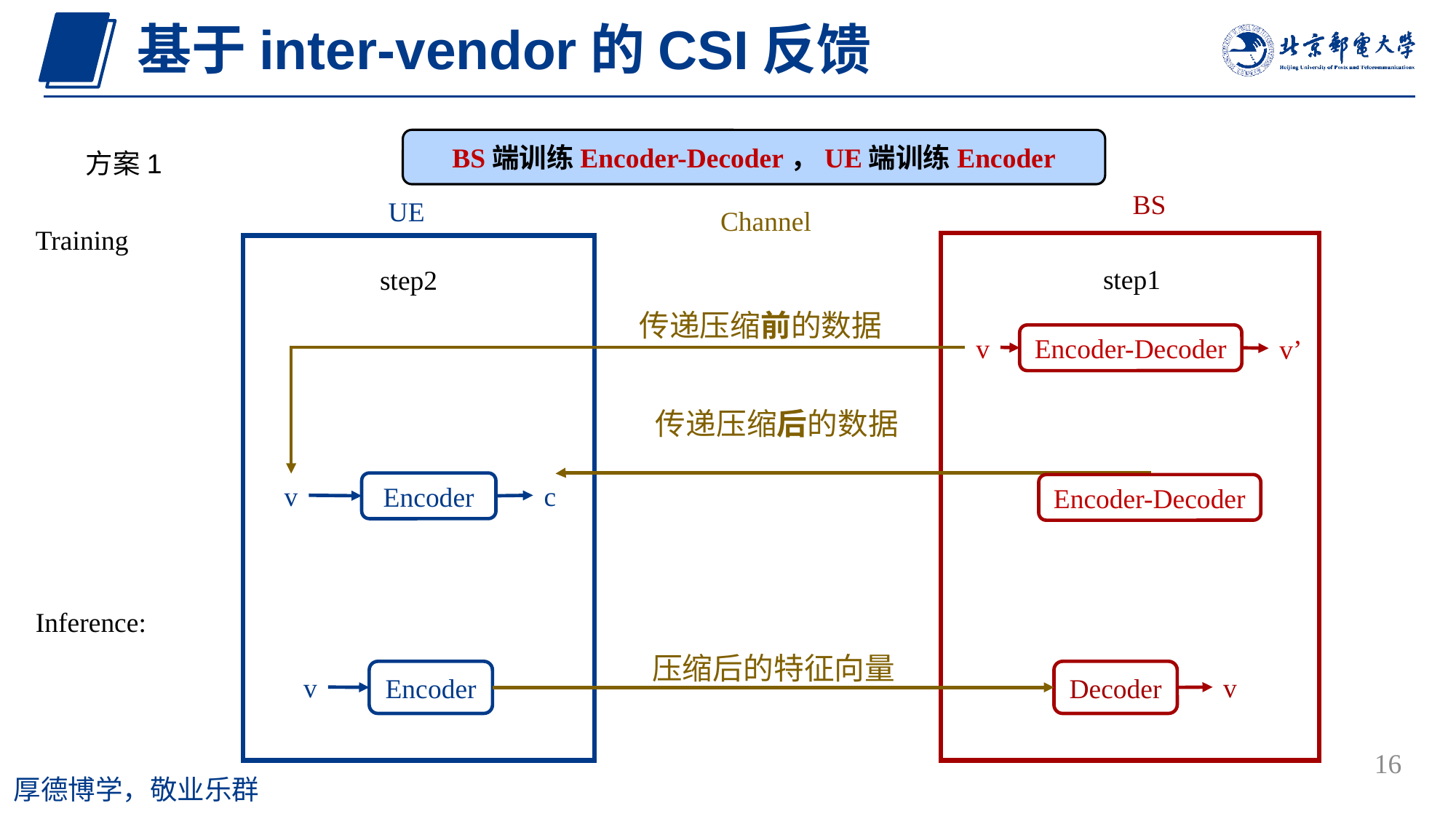

基于inter-vendor的CSI反馈
BS端训练Encoder-Decoder，UE端训练Encoder
方案1
BS
UE
Channel
Training

step1
step2
传递压缩前的数据
Encoder-Decoder
v
v’
传递压缩后的数据
Encoder
v
c
Encoder-Decoder
Inference:
压缩后的特征向量
Encoder
Decoder
v
v
16